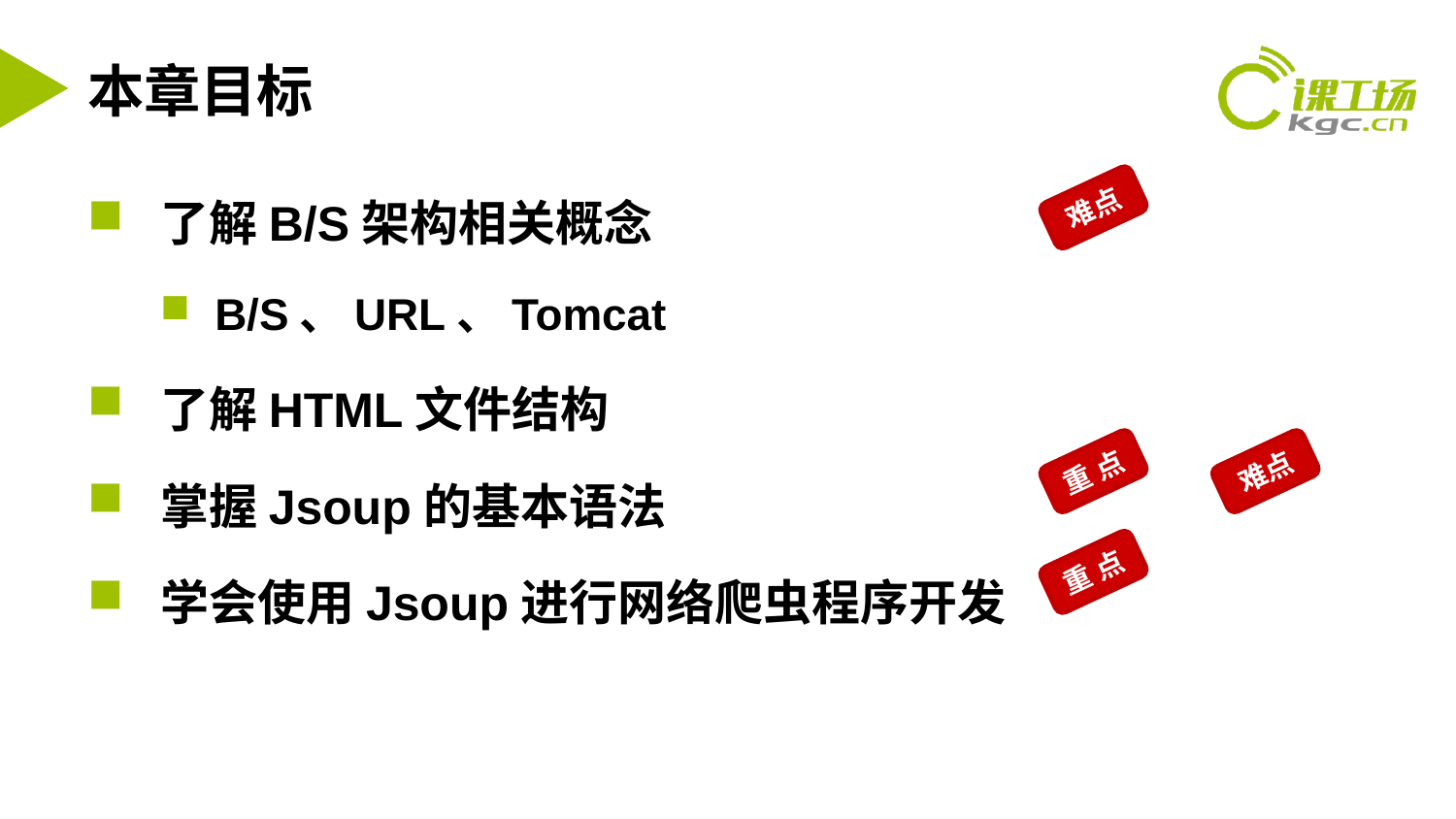

# 本章目标
了解B/S架构相关概念
B/S、URL、Tomcat
了解HTML文件结构
掌握Jsoup的基本语法
学会使用Jsoup进行网络爬虫程序开发

难点
重 点
难点
重 点